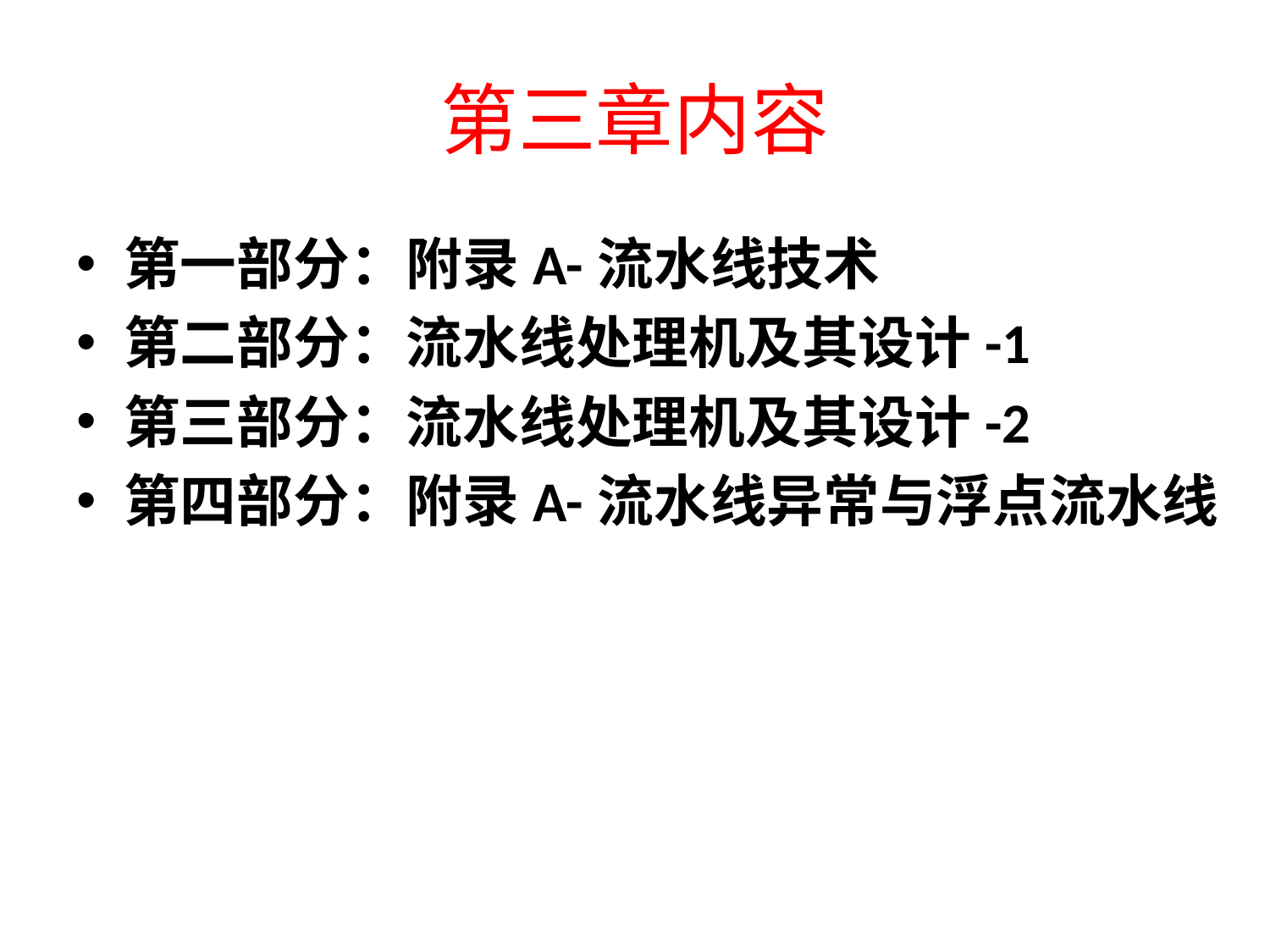

# 第三章内容
第一部分：附录A-流水线技术
第二部分：流水线处理机及其设计-1
第三部分：流水线处理机及其设计-2
第四部分：附录A-流水线异常与浮点流水线
3